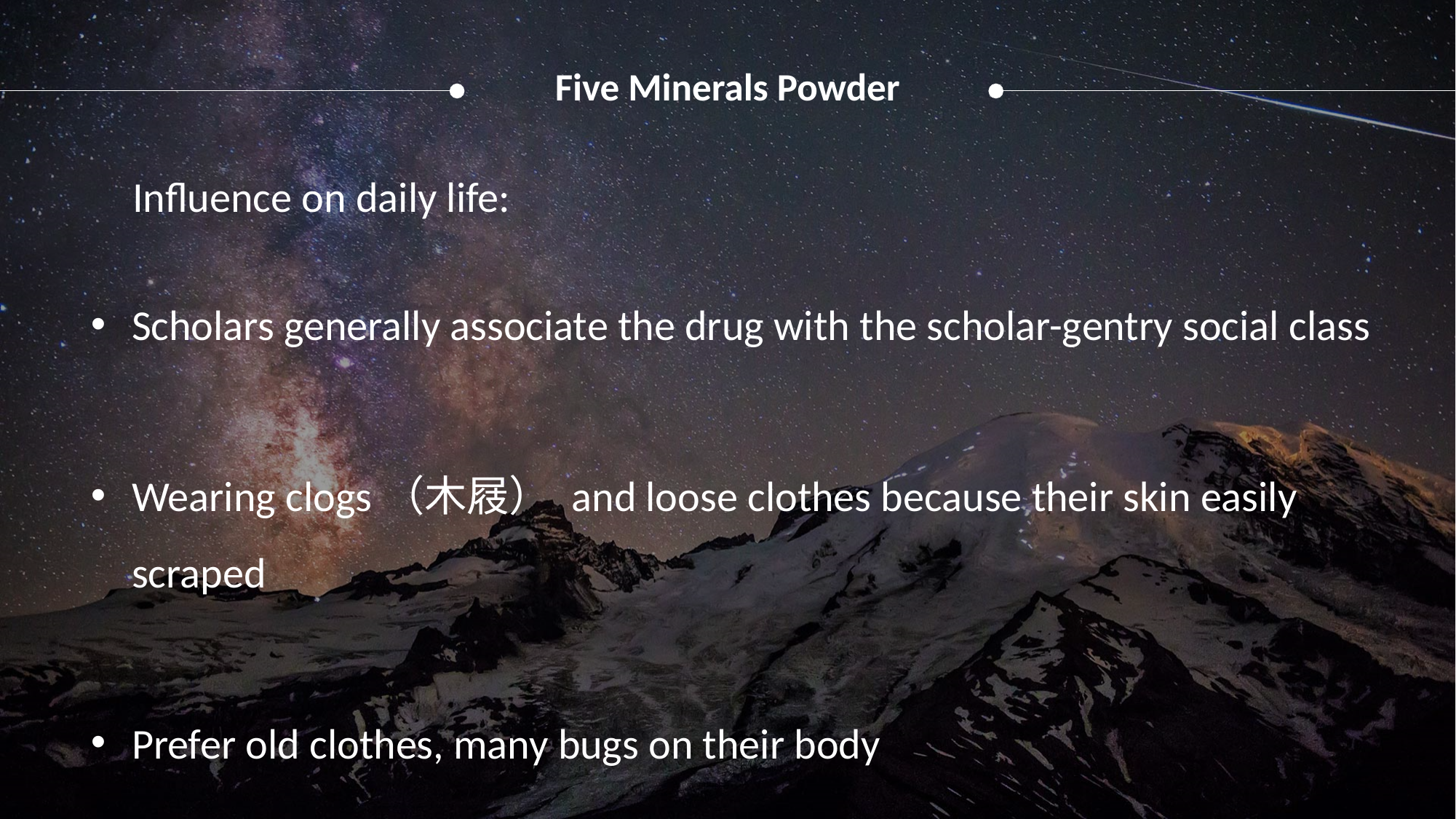

Five Minerals Powder
Influence on daily life:
Scholars generally associate the drug with the scholar-gentry social class

Wearing clogs（木屐） and loose clothes because their skin easily scraped

Prefer old clothes, many bugs on their body